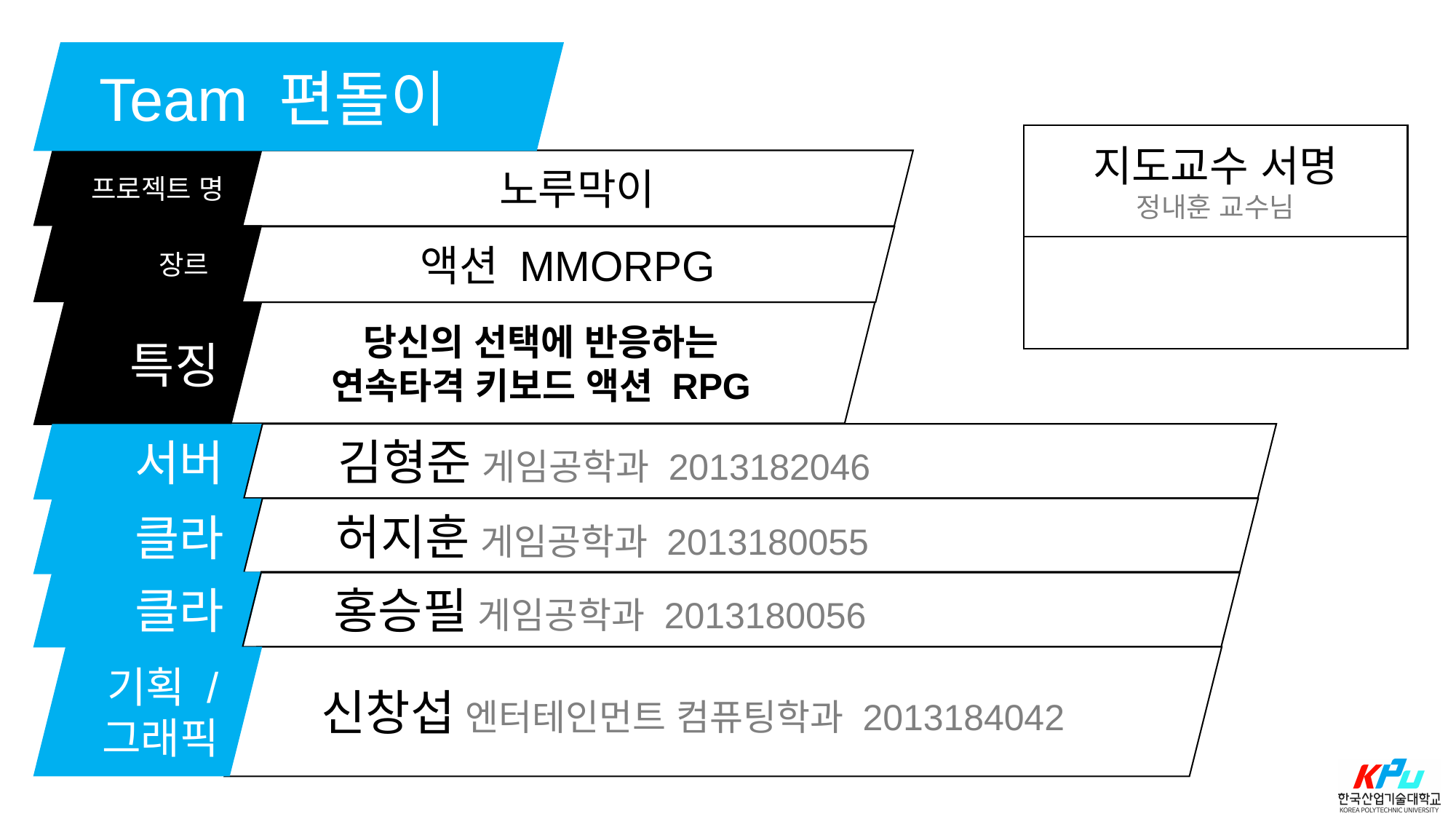

Team 편돌이
지도교수 서명
정내훈 교수님

프로젝트 명
노루막이
장르
액션 MMORPG
특징
당신의 선택에 반응하는
연속타격 키보드 액션 RPG
서버
김형준 게임공학과 2013182046
클라
허지훈 게임공학과 2013180055
클라
홍승필 게임공학과 2013180056
기획 /
그래픽
신창섭 엔터테인먼트 컴퓨팅학과 2013184042